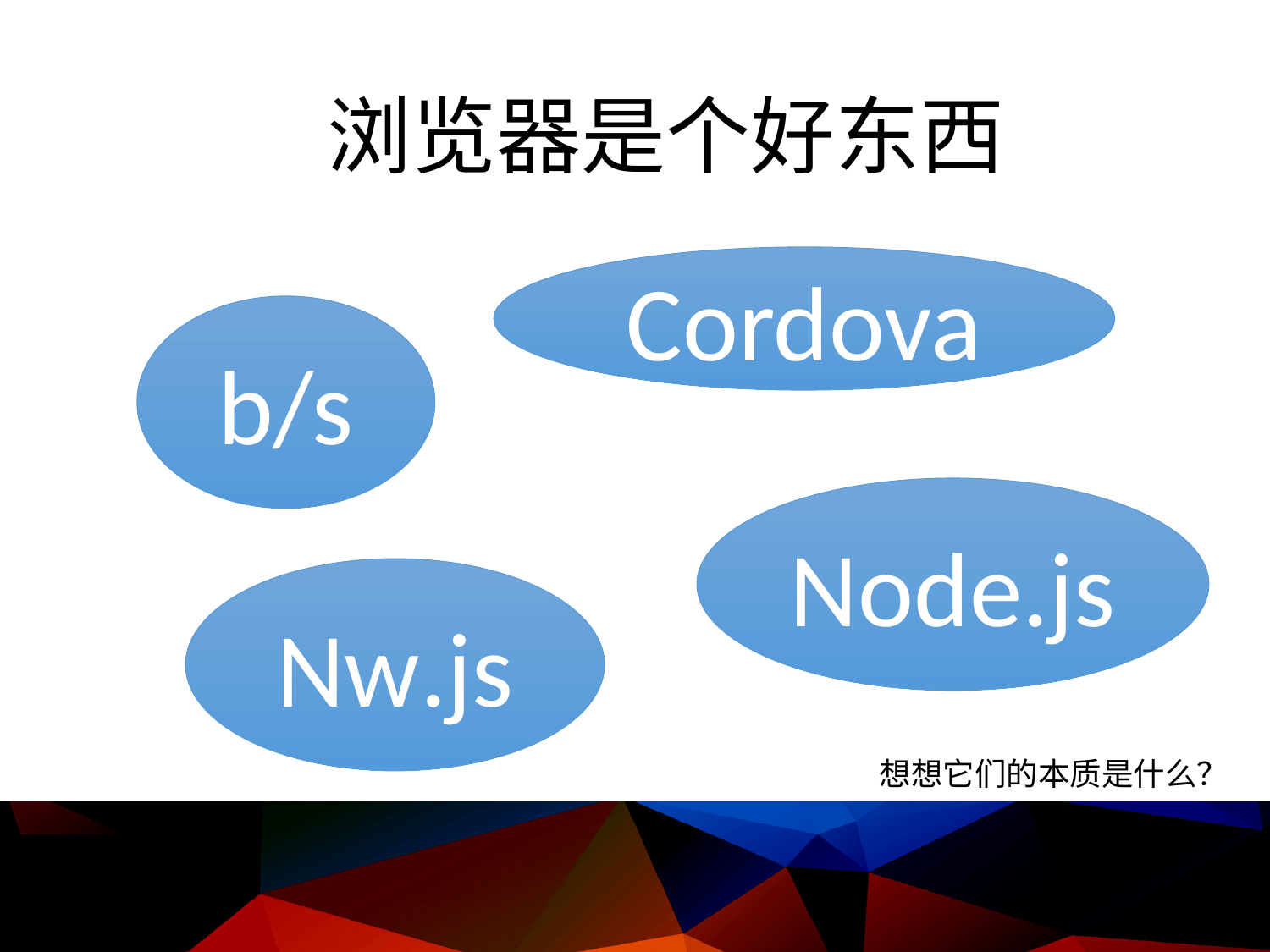

# 浏览器是个好东西

Cordova
b/s
Node.js
Nw.js
想想它们的本质是什么？